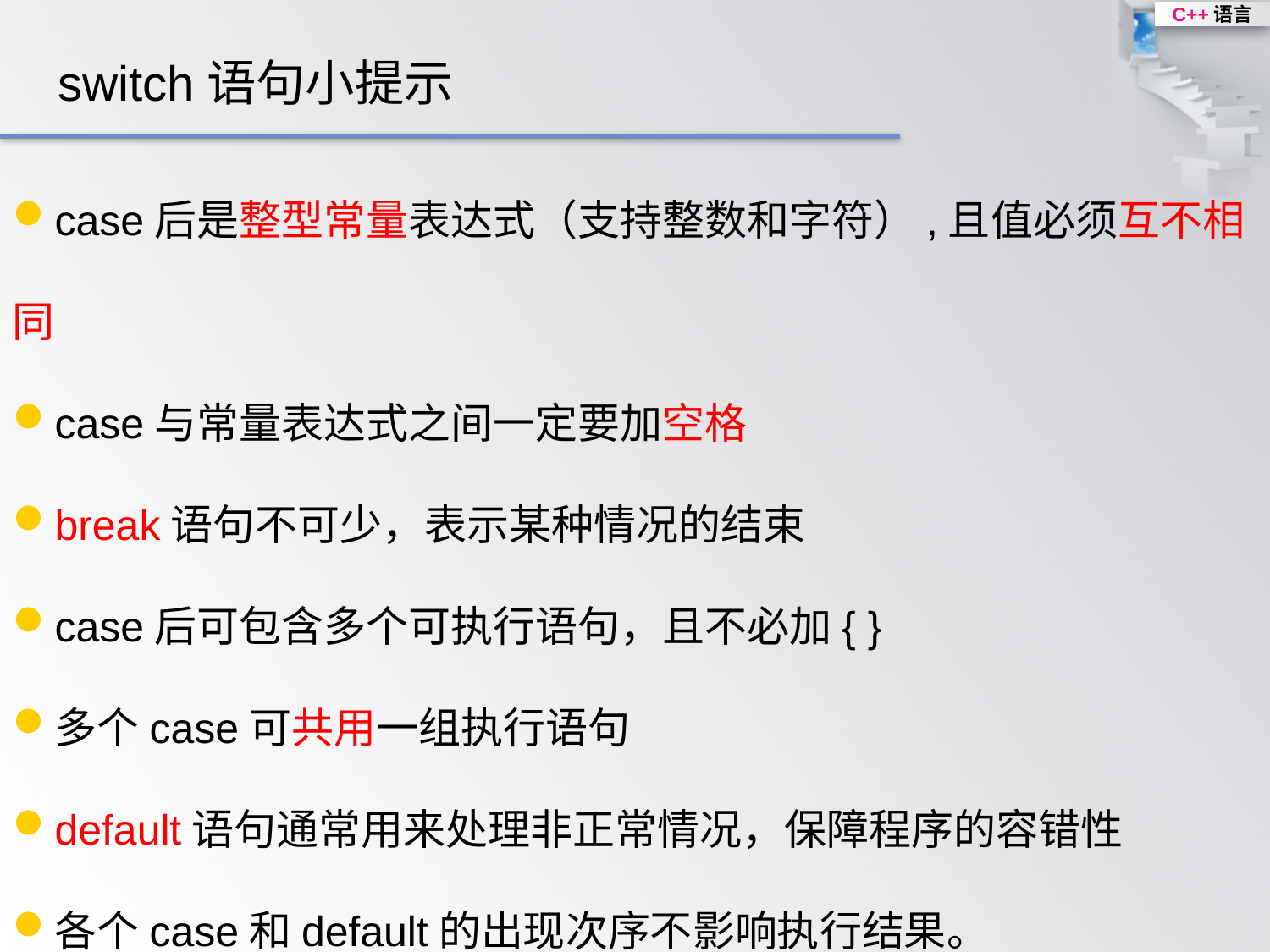

switch语句小提示
case后是整型常量表达式（支持整数和字符）,且值必须互不相同
case与常量表达式之间一定要加空格
break语句不可少，表示某种情况的结束
case后可包含多个可执行语句，且不必加{ }
多个case可共用一组执行语句
default语句通常用来处理非正常情况，保障程序的容错性
各个case和default的出现次序不影响执行结果。